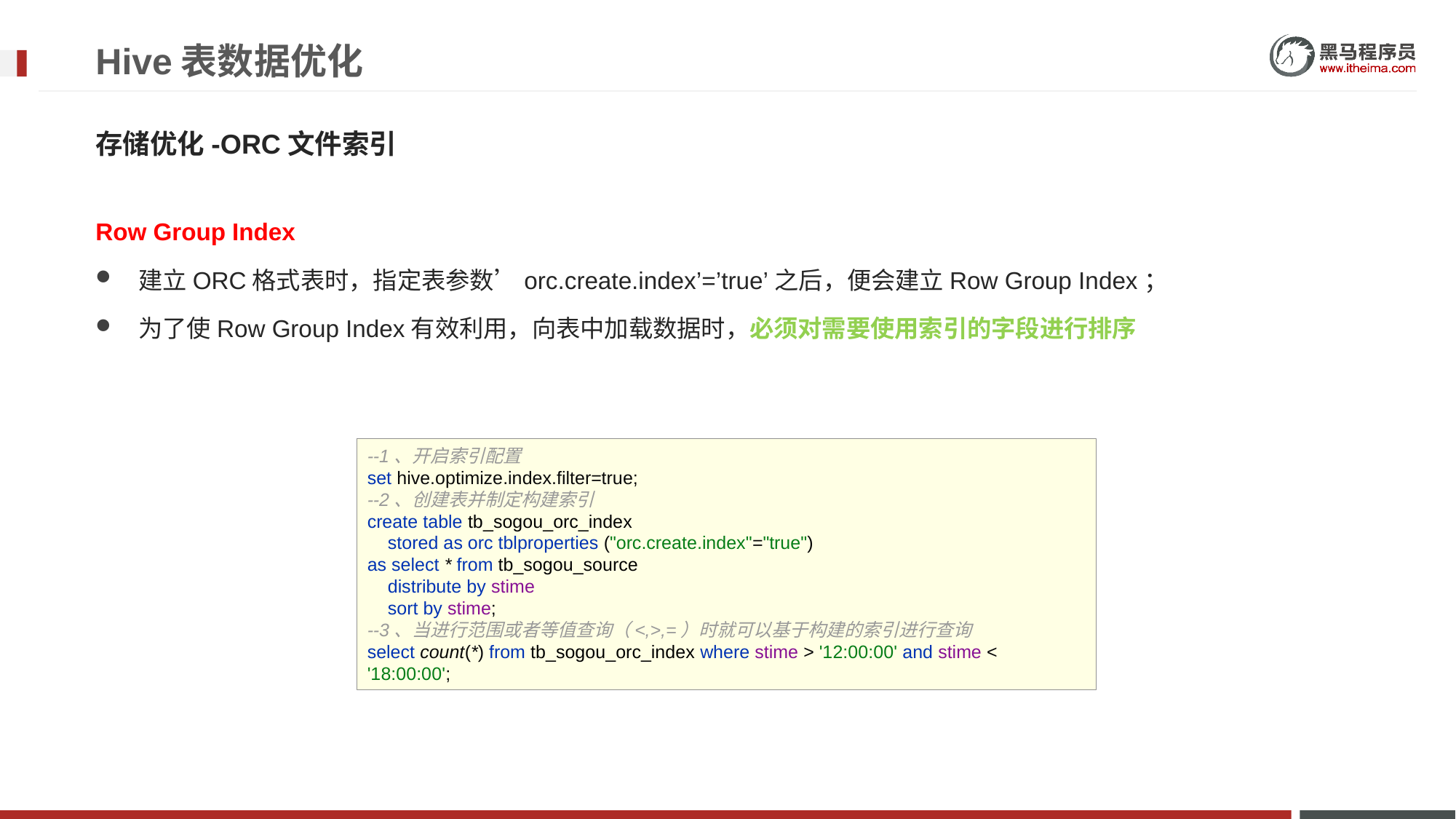

# Hive表数据优化
存储优化-ORC文件索引
Row Group Index
建立ORC格式表时，指定表参数’orc.create.index’=’true’之后，便会建立Row Group Index；
为了使Row Group Index有效利用，向表中加载数据时，必须对需要使用索引的字段进行排序
--1、开启索引配置
set hive.optimize.index.filter=true;
--2、创建表并制定构建索引
create table tb_sogou_orc_index
    stored as orc tblproperties ("orc.create.index"="true")
as select * from tb_sogou_source
    distribute by stime
    sort by stime;
--3、当进行范围或者等值查询（<,>,=）时就可以基于构建的索引进行查询
select count(*) from tb_sogou_orc_index where stime > '12:00:00' and stime < '18:00:00';